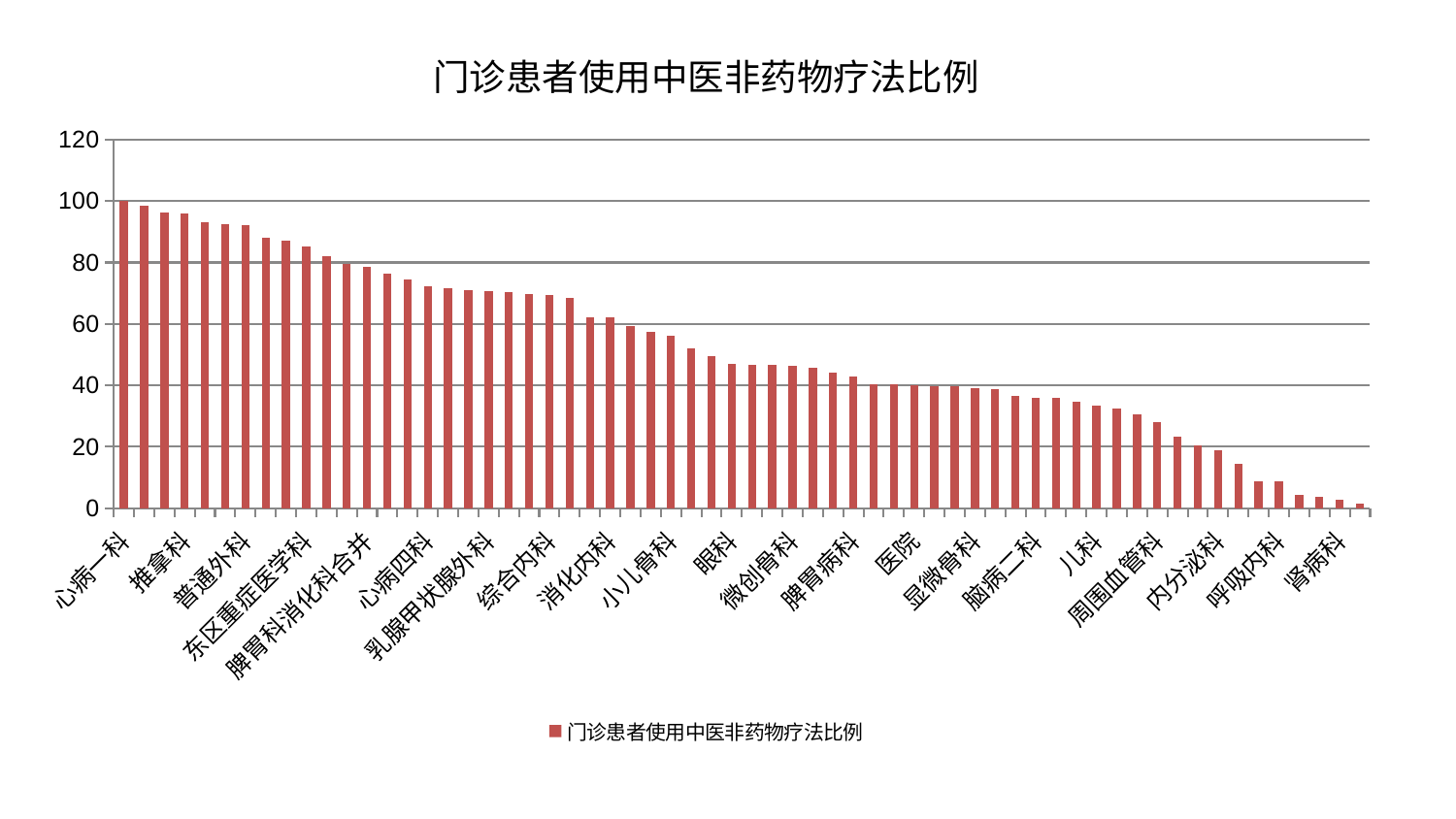

### Chart: 门诊患者使用中医非药物疗法比例

| Category | 门诊患者使用中医非药物疗法比例 |
|---|---|
| 心病一科 | 100.0 |
| 小儿推拿科 | 98.5497680170331 |
| 妇二科 | 96.35986854212983 |
| 推拿科 | 96.03801433016021 |
| 老年医学科 | 93.18505673880632 |
| 康复科 | 92.47922669424035 |
| 普通外科 | 92.12640495012629 |
| 创伤骨科 | 88.12197690003414 |
| 心血管内科 | 87.17512190148297 |
| 东区重症医学科 | 85.13319095051565 |
| 重症医学科 | 82.01716510247844 |
| 中医外治中心 | 79.4641432642663 |
| 脾胃科消化科合并 | 78.4280016724075 |
| 妇科妇二科合并 | 76.23684045939667 |
| 风湿病科 | 74.45672590877258 |
| 心病四科 | 72.39314547551828 |
| 神经外科 | 71.66781203534995 |
| 脊柱骨科 | 71.05541981879465 |
| 乳腺甲状腺外科 | 70.68384742571072 |
| 泌尿外科 | 70.41346524816444 |
| 治未病中心 | 69.83209166281738 |
| 综合内科 | 69.33105115278232 |
| 肝胆外科 | 68.34446001257189 |
| 关节骨科 | 62.30972975949703 |
| 消化内科 | 62.25292918595982 |
| 脑病三科 | 59.19962249365551 |
| 针灸科 | 57.43003812311911 |
| 小儿骨科 | 56.13053841348156 |
| 血液科 | 52.19173710440731 |
| 骨科 | 49.469557355665266 |
| 眼科 | 46.966404152207986 |
| 中医经典科 | 46.6288944883707 |
| 神经内科 | 46.62329925920963 |
| 微创骨科 | 46.48694404703904 |
| 耳鼻喉科 | 45.76424611719826 |
| 男科 | 44.31403713327912 |
| 脾胃病科 | 42.80659687011568 |
| 肿瘤内科 | 40.38320375191327 |
| 产科 | 40.28383401309482 |
| 医院 | 39.986914836621416 |
| 东区肾病科 | 39.67628088770184 |
| 肾脏内科 | 39.62853360626395 |
| 显微骨科 | 39.01400601905007 |
| 脑病一科 | 38.65541744479639 |
| 肛肠科 | 36.48378994948215 |
| 脑病二科 | 35.88919373300761 |
| 妇科 | 35.84002420933539 |
| 胸外科 | 34.65756210376353 |
| 儿科 | 33.433179348853784 |
| 西区重症医学科 | 32.343273705585155 |
| 皮肤科 | 30.59125230210354 |
| 周围血管科 | 28.17370322344018 |
| 口腔科 | 23.229638678418173 |
| 心病二科 | 20.500935653549668 |
| 内分泌科 | 18.915282766855942 |
| 身心医学科 | 14.425675913054157 |
| 肝病科 | 8.93310513869516 |
| 呼吸内科 | 8.631436153191176 |
| 心病三科 | 4.278223039071726 |
| 运动损伤骨科 | 3.851345374009281 |
| 肾病科 | 2.6691647924429076 |
| 美容皮肤科 | 1.565932686194915 |
62